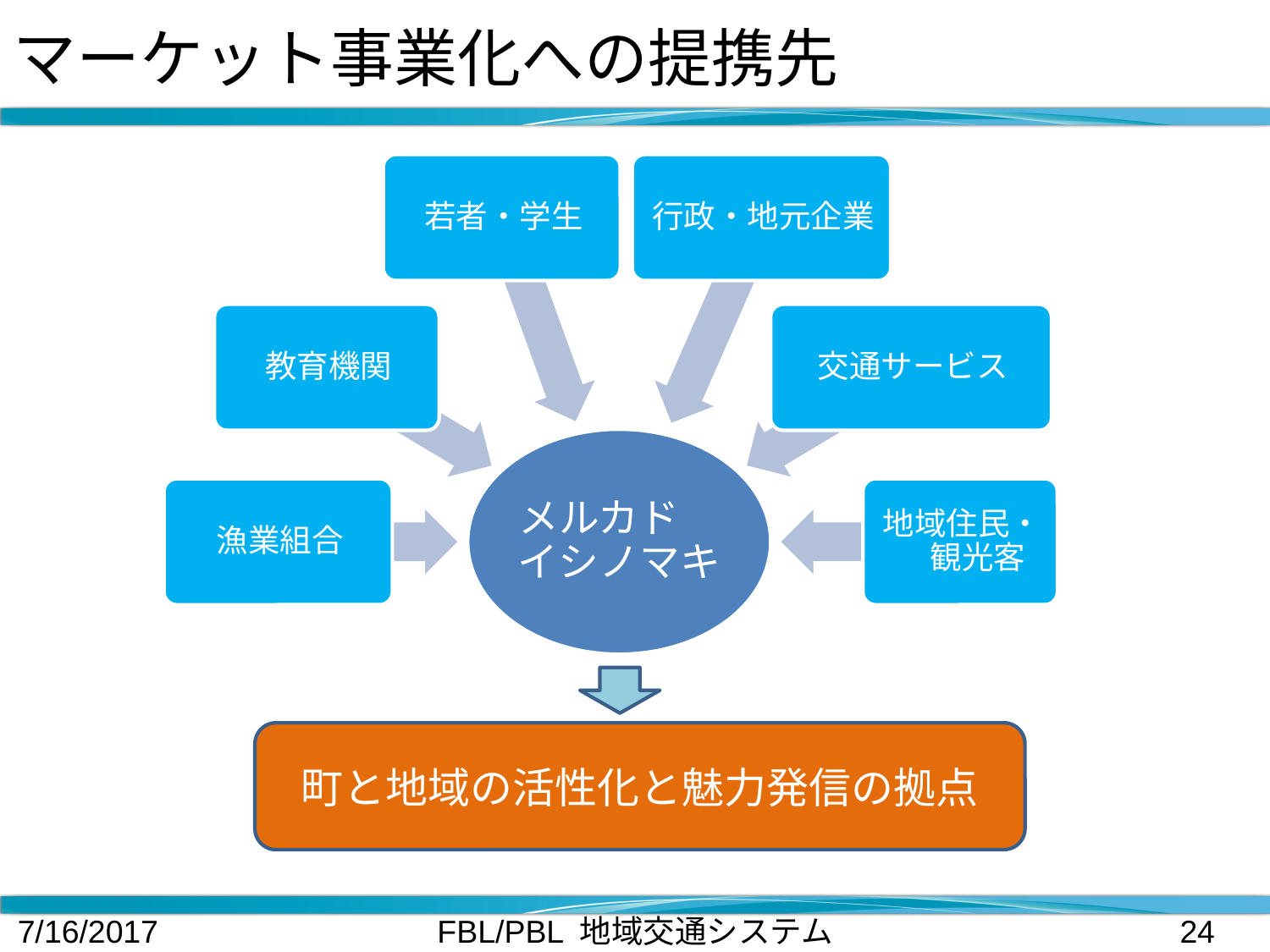

# マーケット事業化への提携先
メルカド　イシノマキ
漁業組合
教育機関
若者・学生
行政・地元企業
交通サービス
地域住民・　観光客

町と地域の活性化と魅力発信の拠点
7/16/2017
FBL/PBL 地域交通システム
24